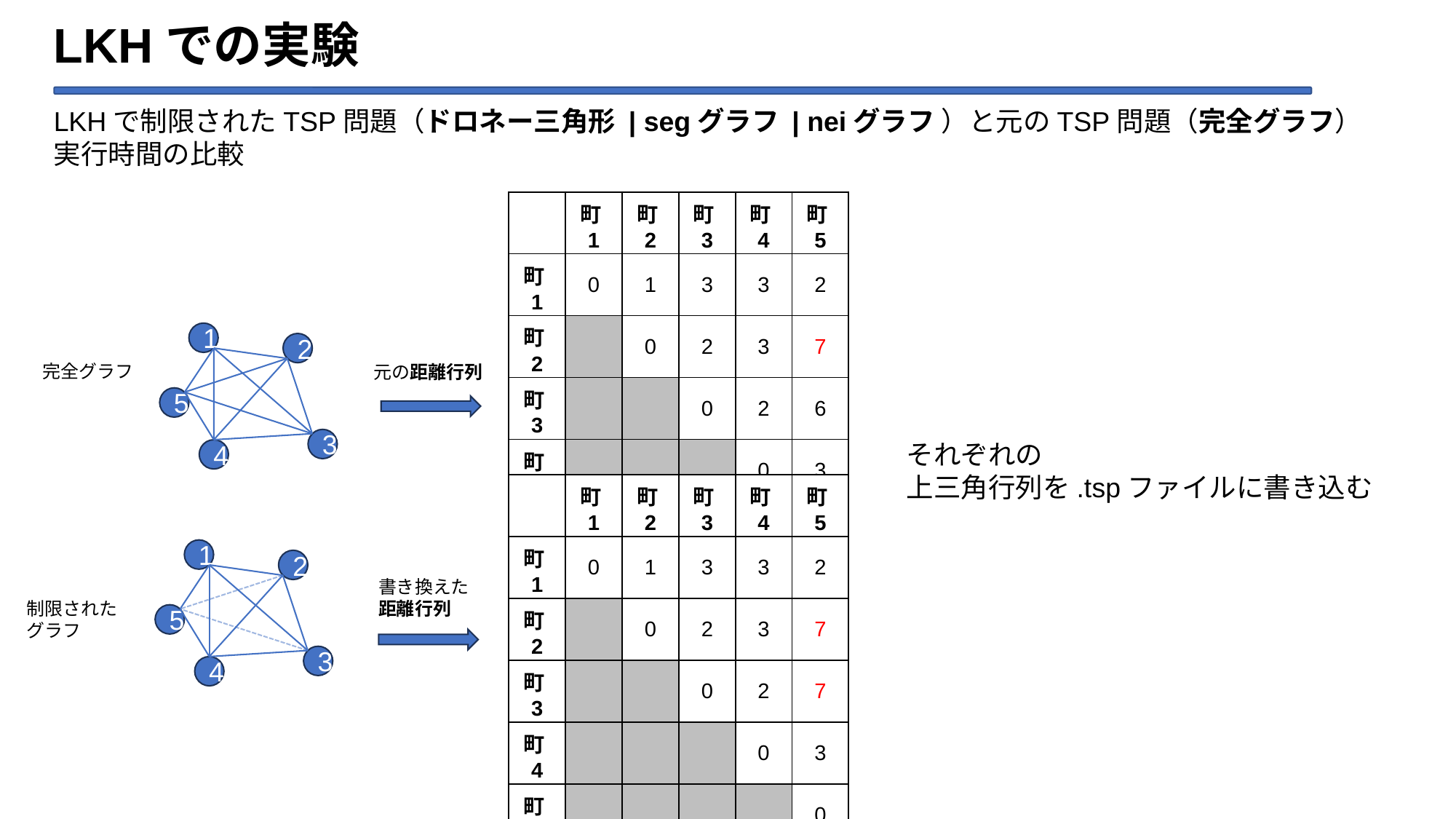

# LKHでの実験

LKHで制限されたTSP問題（ドロネー三角形 | segグラフ | neiグラフ ）と元のTSP問題（完全グラフ）
実行時間の比較
|  | 町1 | 町2 | 町3 | 町4 | 町5 |
| --- | --- | --- | --- | --- | --- |
| 町1 | 0 | 1 | 3 | 3 | 2 |
| 町2 |  | 0 | 2 | 3 | 7 |
| 町3 |  |  | 0 | 2 | 6 |
| 町4 |  |  |  | 0 | 3 |
| 町5 |  |  |  |  | 0 |
1
2
5
3
4
完全グラフ
元の距離行列

それぞれの
上三角行列を.tspファイルに書き込む
|  | 町1 | 町2 | 町3 | 町4 | 町5 |
| --- | --- | --- | --- | --- | --- |
| 町1 | 0 | 1 | 3 | 3 | 2 |
| 町2 |  | 0 | 2 | 3 | 7 |
| 町3 |  |  | 0 | 2 | 7 |
| 町4 |  |  |  | 0 | 3 |
| 町5 |  |  |  |  | 0 |
1
2
5
3
4
書き換えた
距離行列
制限された
グラフ